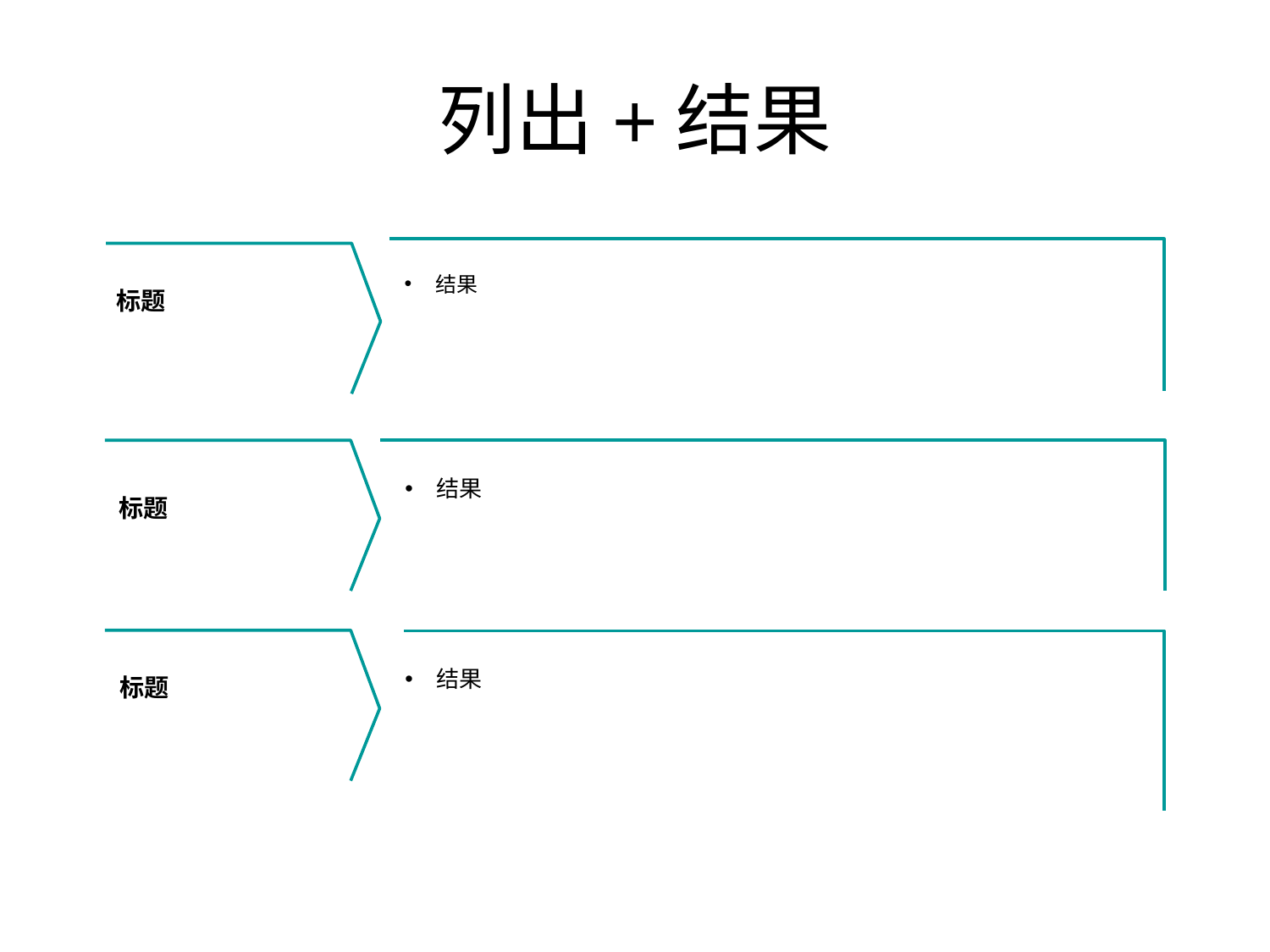

# 列出+结果

结果
标题

结果
标题

结果
标题